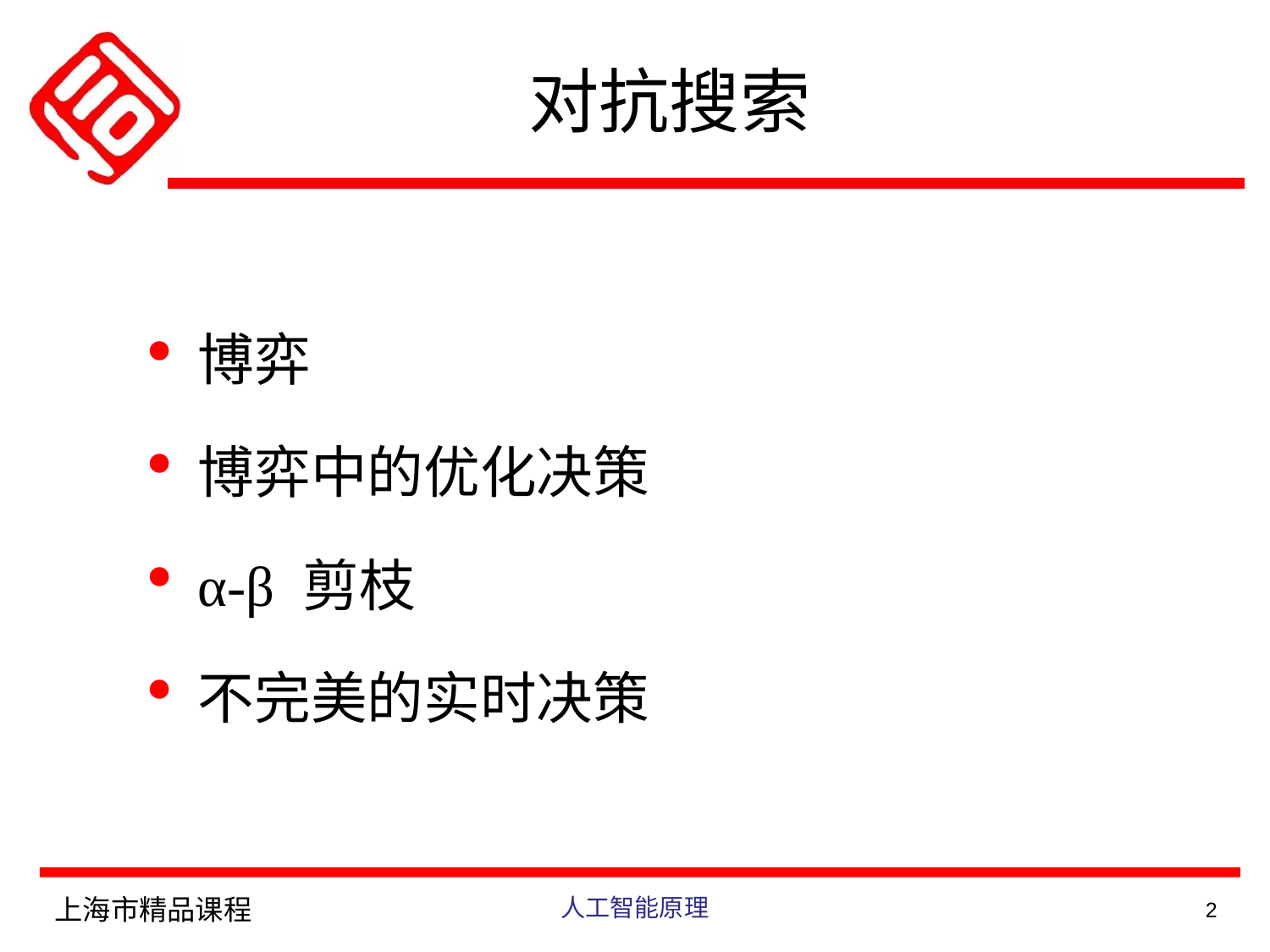

对抗搜索
博弈
博弈中的优化决策
α-β 剪枝
不完美的实时决策
上海市精品课程
人工智能原理
2